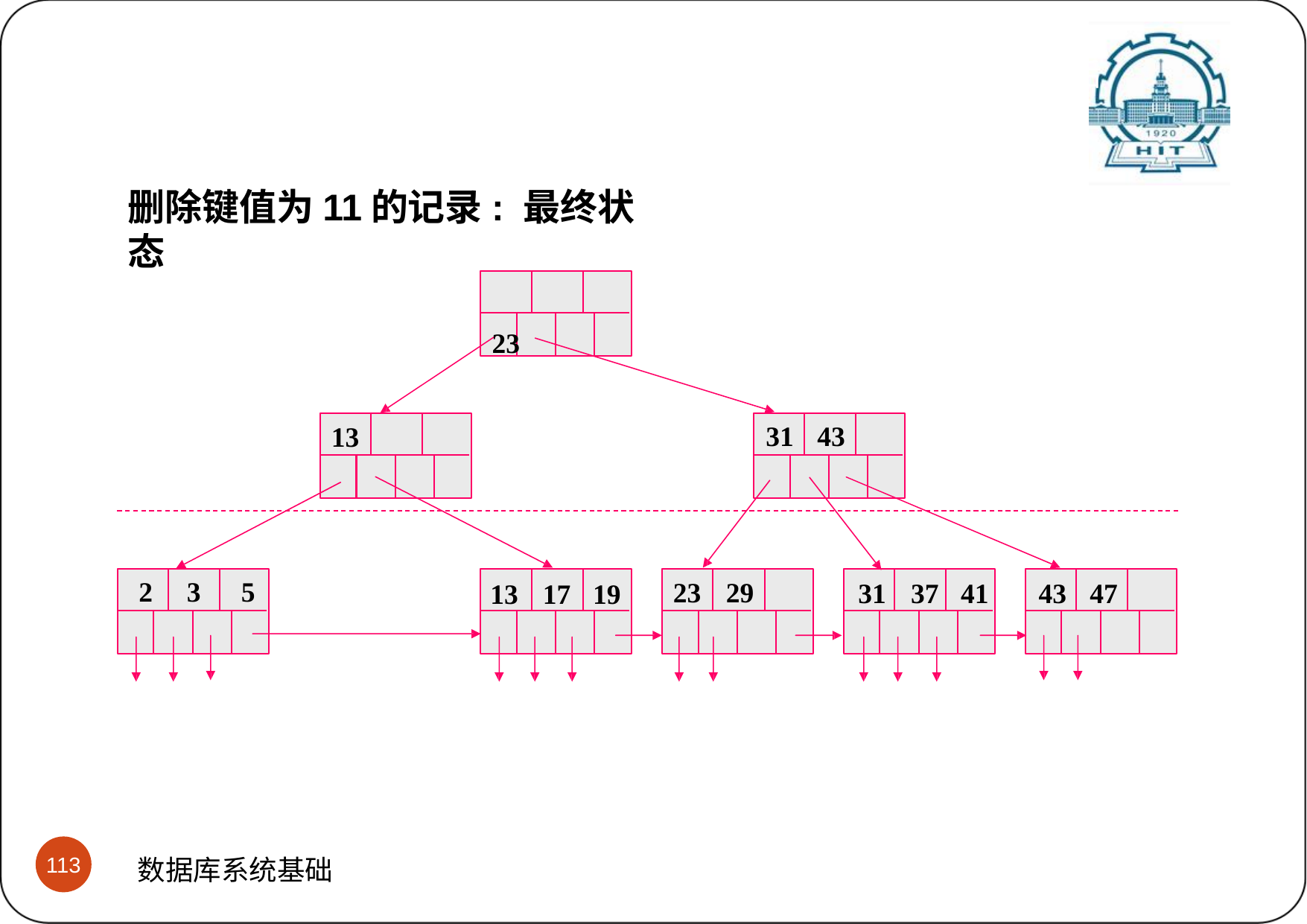

# B+树之键值删除与结点合并过程示意 (3)删除过程与合并过程完成之后
删除键值为11的记录: 最终状态

23

31	43
13

2	3	5
23	29
31	37	41	43	47
13	17	19